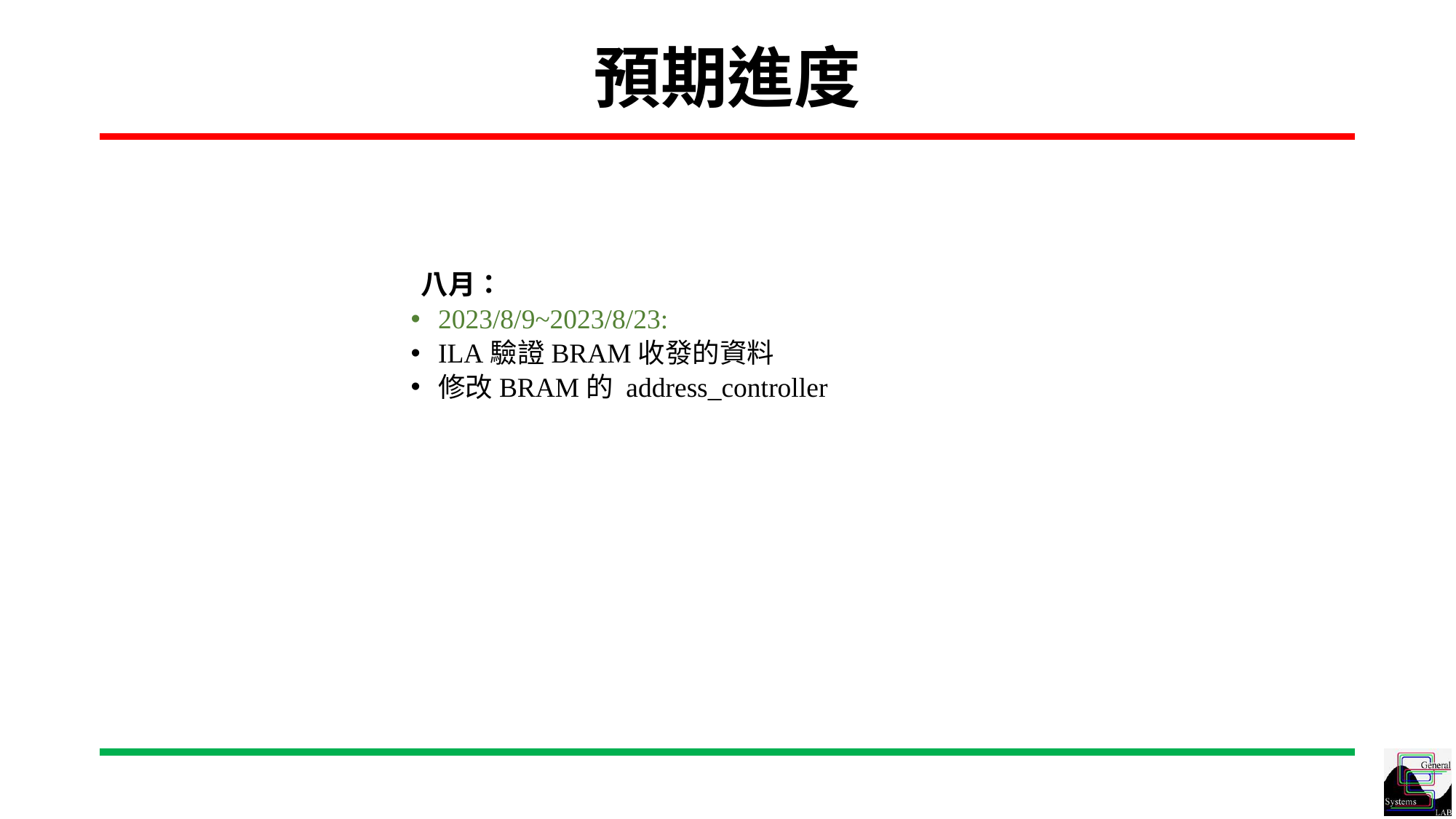

# 預期進度
八月：
2023/8/9~2023/8/23:
ILA驗證BRAM收發的資料
修改BRAM的 address_controller